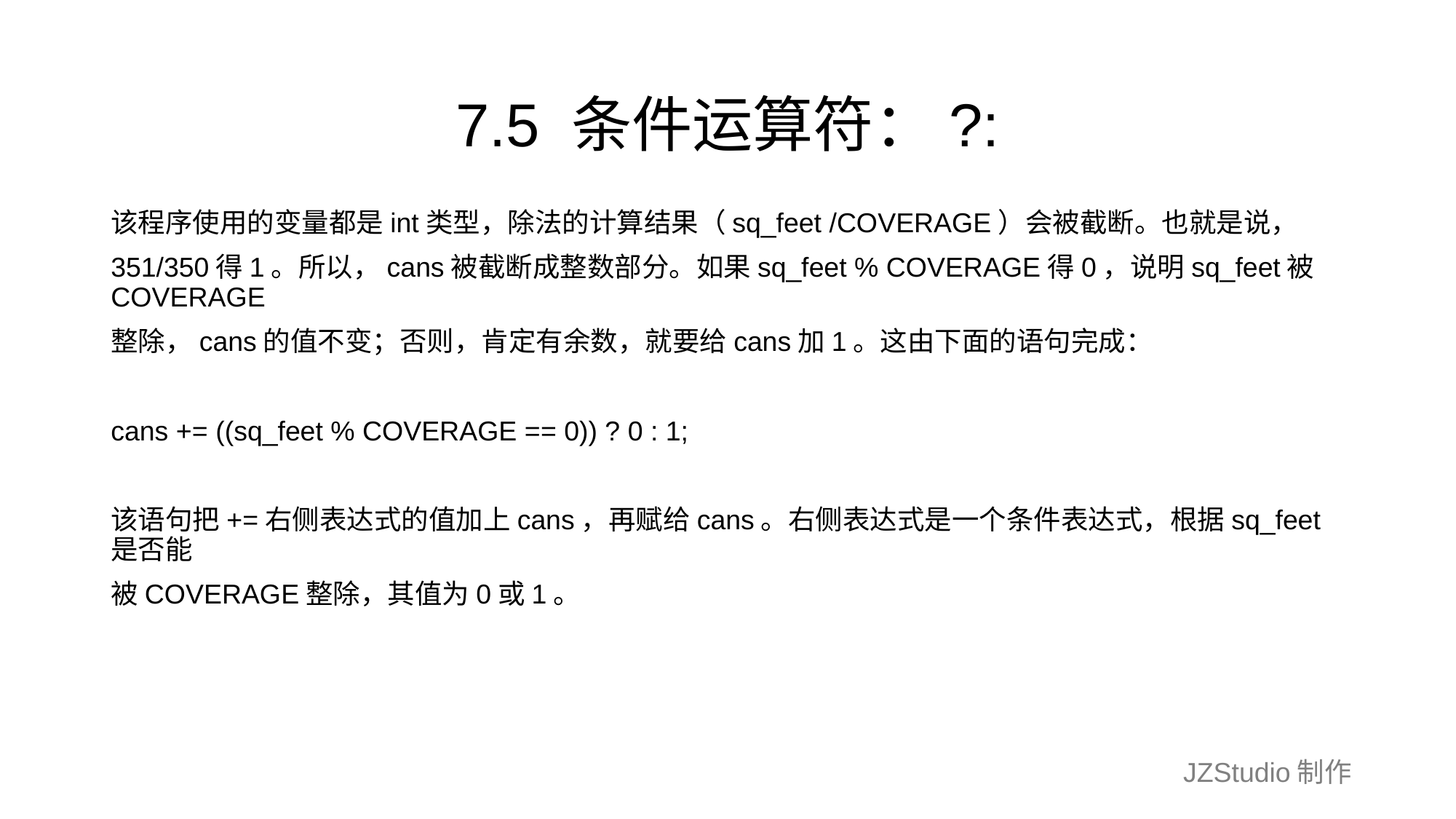

# 7.5 条件运算符：?:
该程序使用的变量都是int类型，除法的计算结果（sq_feet /COVERAGE）会被截断。也就是说，
351/350得1。所以，cans被截断成整数部分。如果sq_feet % COVERAGE得0，说明sq_feet被COVERAGE
整除，cans的值不变；否则，肯定有余数，就要给cans加1。这由下面的语句完成：

cans += ((sq_feet % COVERAGE == 0)) ? 0 : 1;

该语句把+=右侧表达式的值加上cans，再赋给cans。右侧表达式是一个条件表达式，根据sq_feet是否能
被COVERAGE整除，其值为0或1。